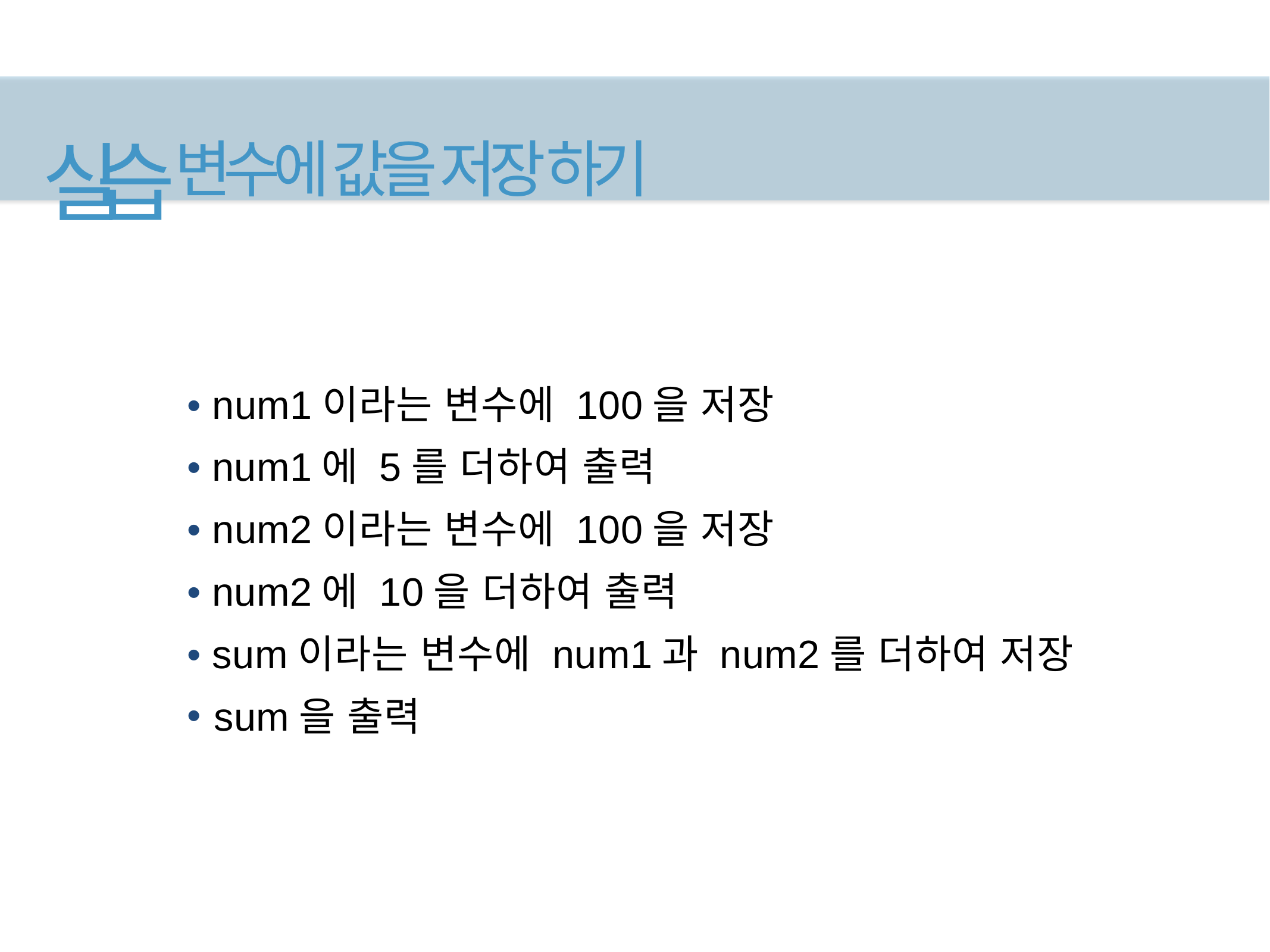

# 실습 변수에 값을 저장하기

• num1이라는 변수에 100을 저장
• num1에 5를 더하여 출력
• num2이라는 변수에 100을 저장
• num2에 10을 더하여 출력
• sum이라는 변수에 num1과 num2를 더하여 저장
sum을 출력